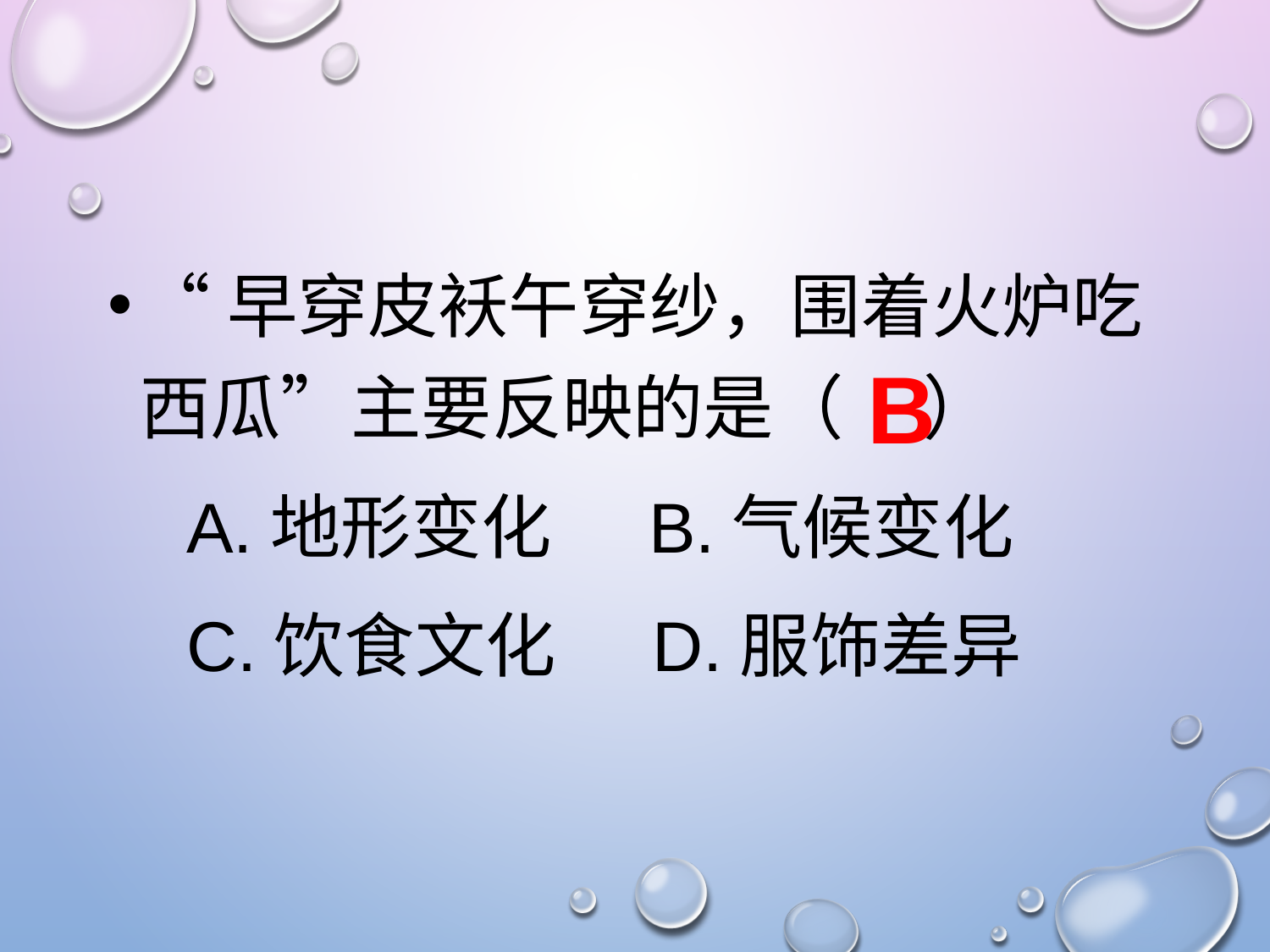

“早穿皮袄午穿纱，围着火炉吃西瓜”主要反映的是（     ）
    A.地形变化     B.气候变化
    C.饮食文化     D.服饰差异
B